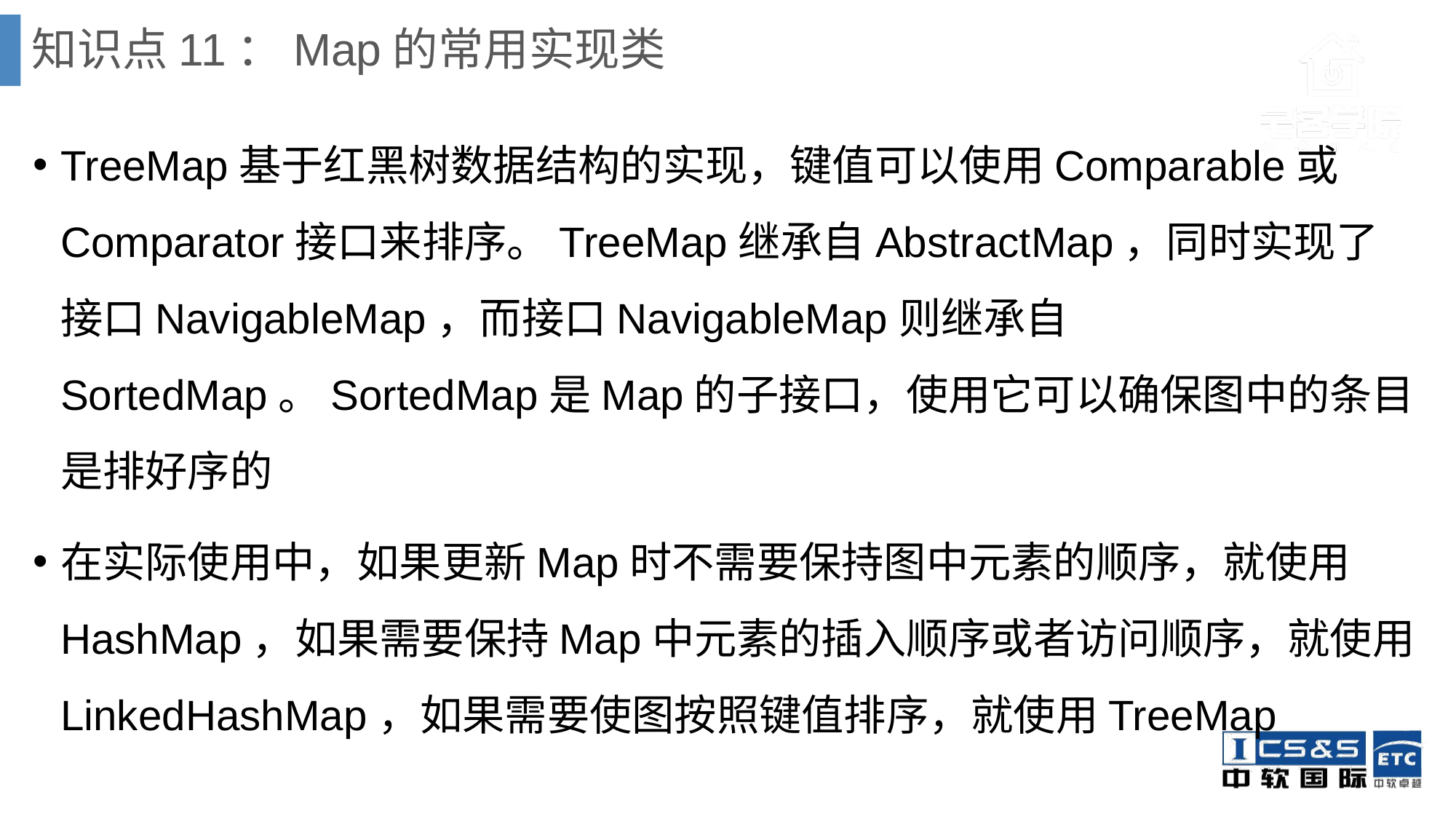

# 知识点11：Map的常用实现类
TreeMap基于红黑树数据结构的实现，键值可以使用Comparable或Comparator接口来排序。TreeMap继承自AbstractMap，同时实现了接口NavigableMap，而接口NavigableMap则继承自SortedMap。SortedMap是Map的子接口，使用它可以确保图中的条目是排好序的
在实际使用中，如果更新Map时不需要保持图中元素的顺序，就使用HashMap，如果需要保持Map中元素的插入顺序或者访问顺序，就使用LinkedHashMap，如果需要使图按照键值排序，就使用TreeMap